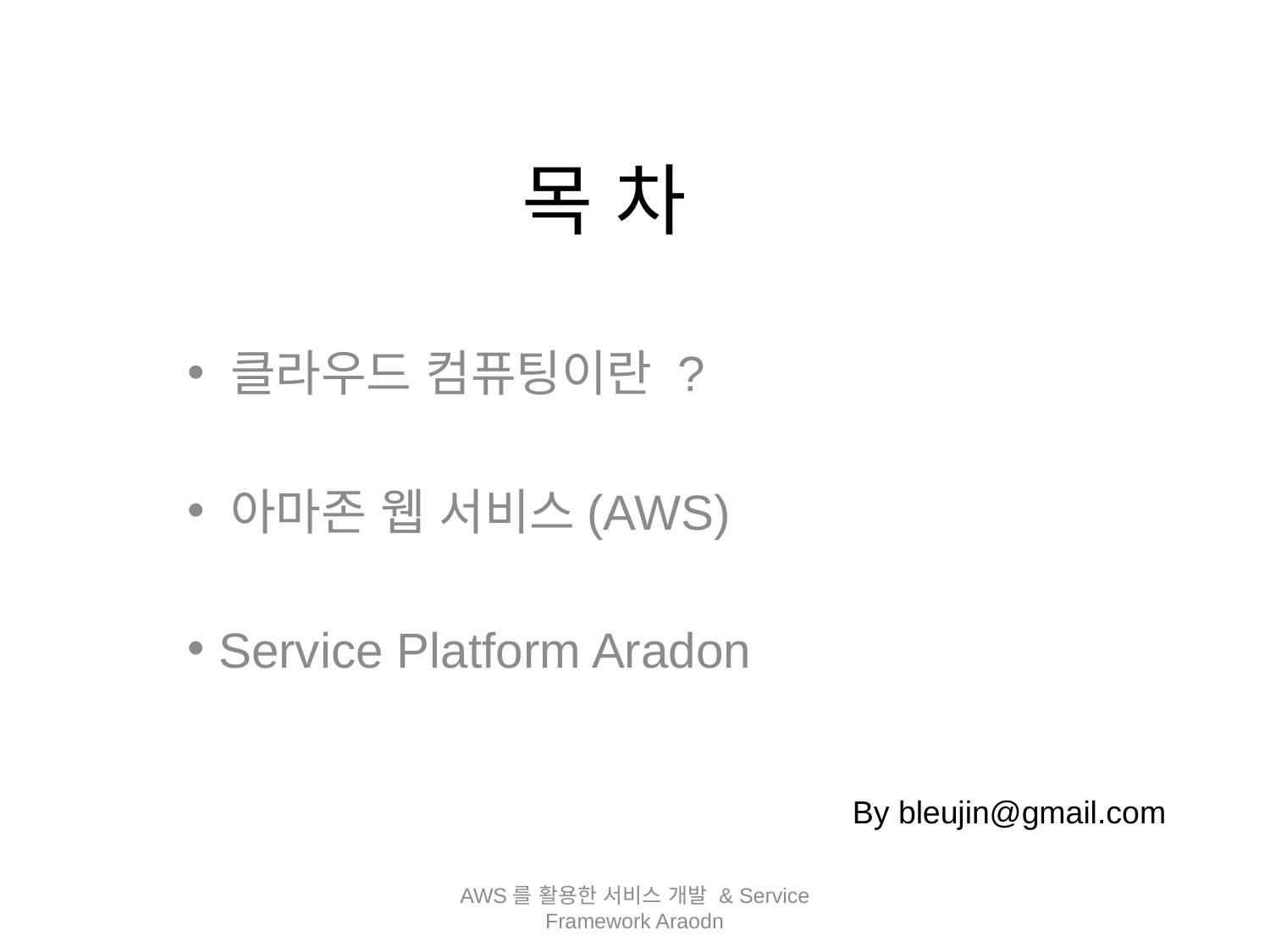

# 목 차
 클라우드 컴퓨팅이란 ?

 아마존 웹 서비스(AWS)

 Service Platform Aradon
By bleujin@gmail.com
AWS를 활용한 서비스 개발 & Service Framework Araodn